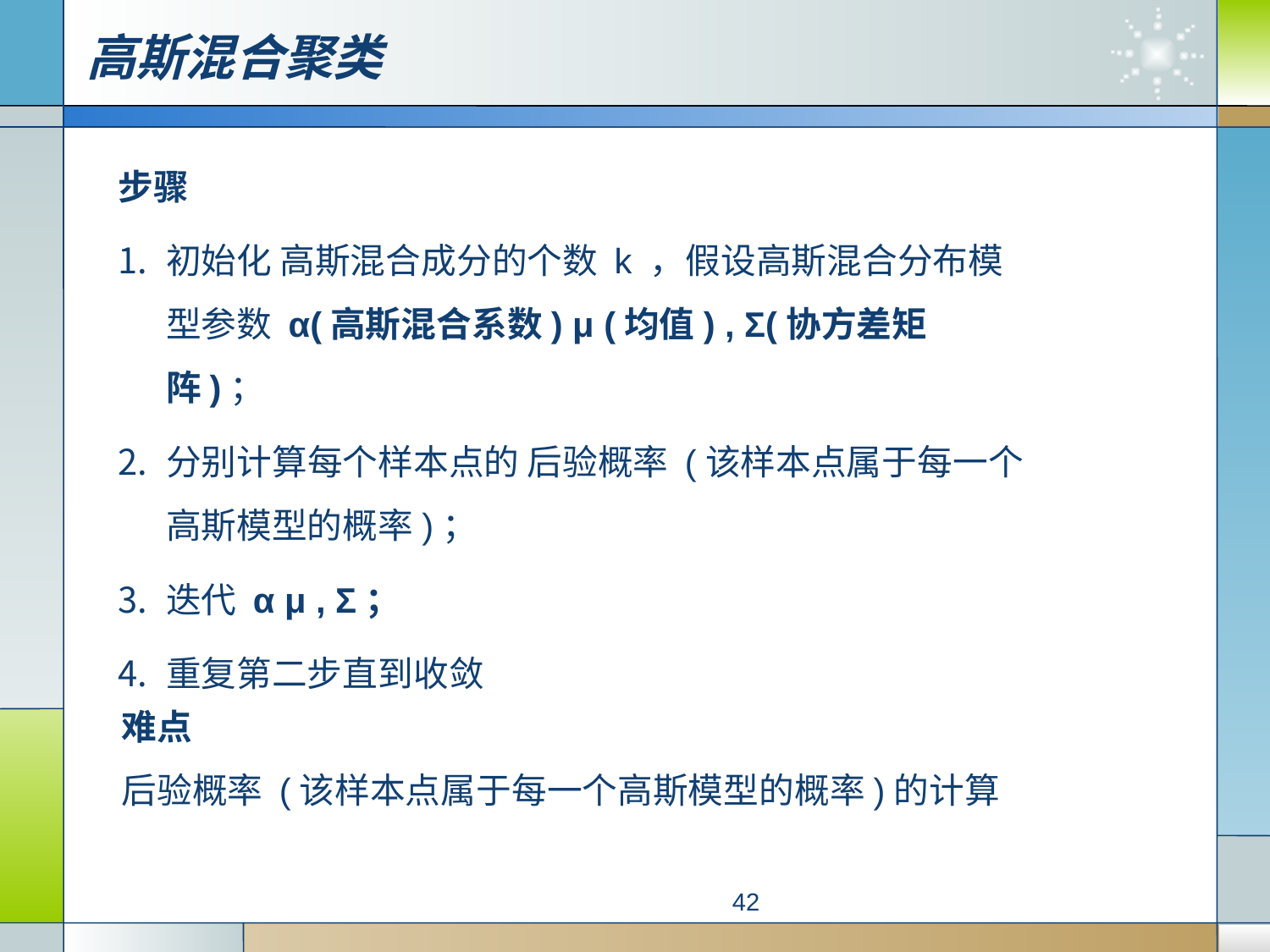

# 高斯混合聚类
步骤
初始化 高斯混合成分的个数 k ，假设高斯混合分布模型参数 α(高斯混合系数) μ (均值) , Σ(协方差矩阵)；
分别计算每个样本点的 后验概率 (该样本点属于每一个高斯模型的概率)；
迭代 α μ , Σ；
重复第二步直到收敛
难点
后验概率 (该样本点属于每一个高斯模型的概率)的计算
42